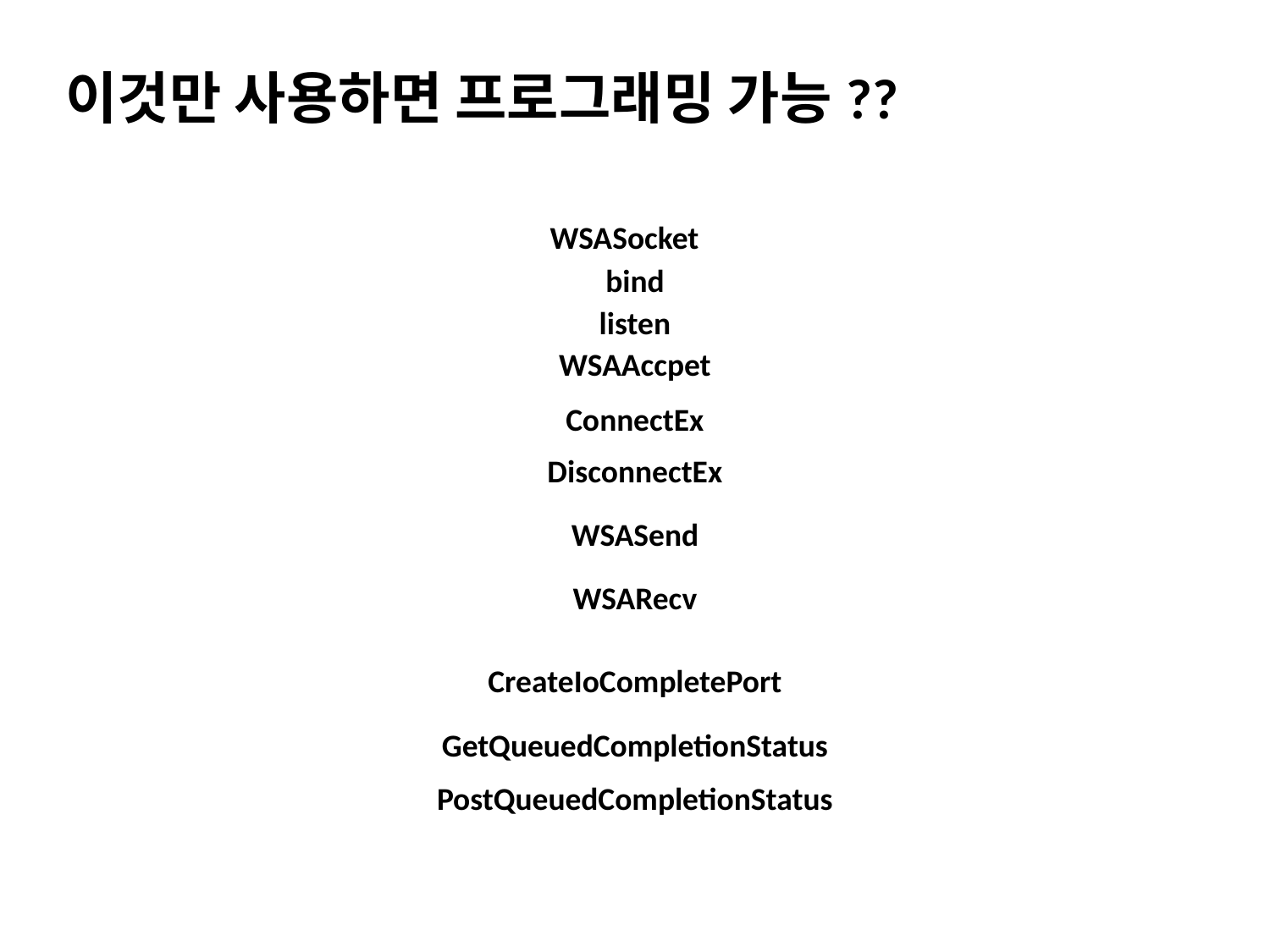

이것만 사용하면 프로그래밍 가능??
WSASocket
bind
listen
WSAAccpet
ConnectEx
DisconnectEx
WSASend
WSARecv
CreateIoCompletePort
GetQueuedCompletionStatus
PostQueuedCompletionStatus